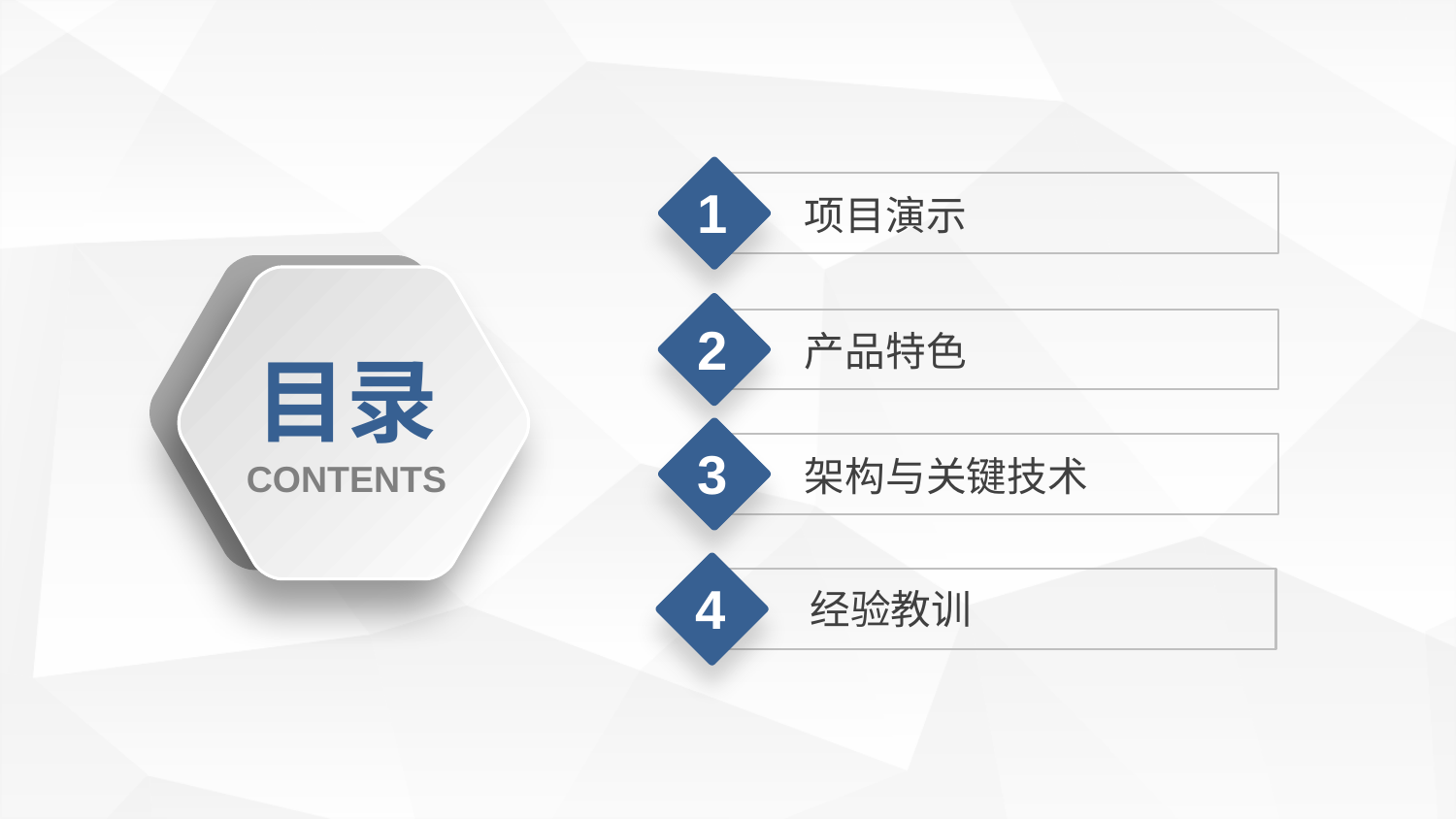

1

项目演示

2

产品特色
目录

3

架构与关键技术
CONTENTS

4

   经验教训